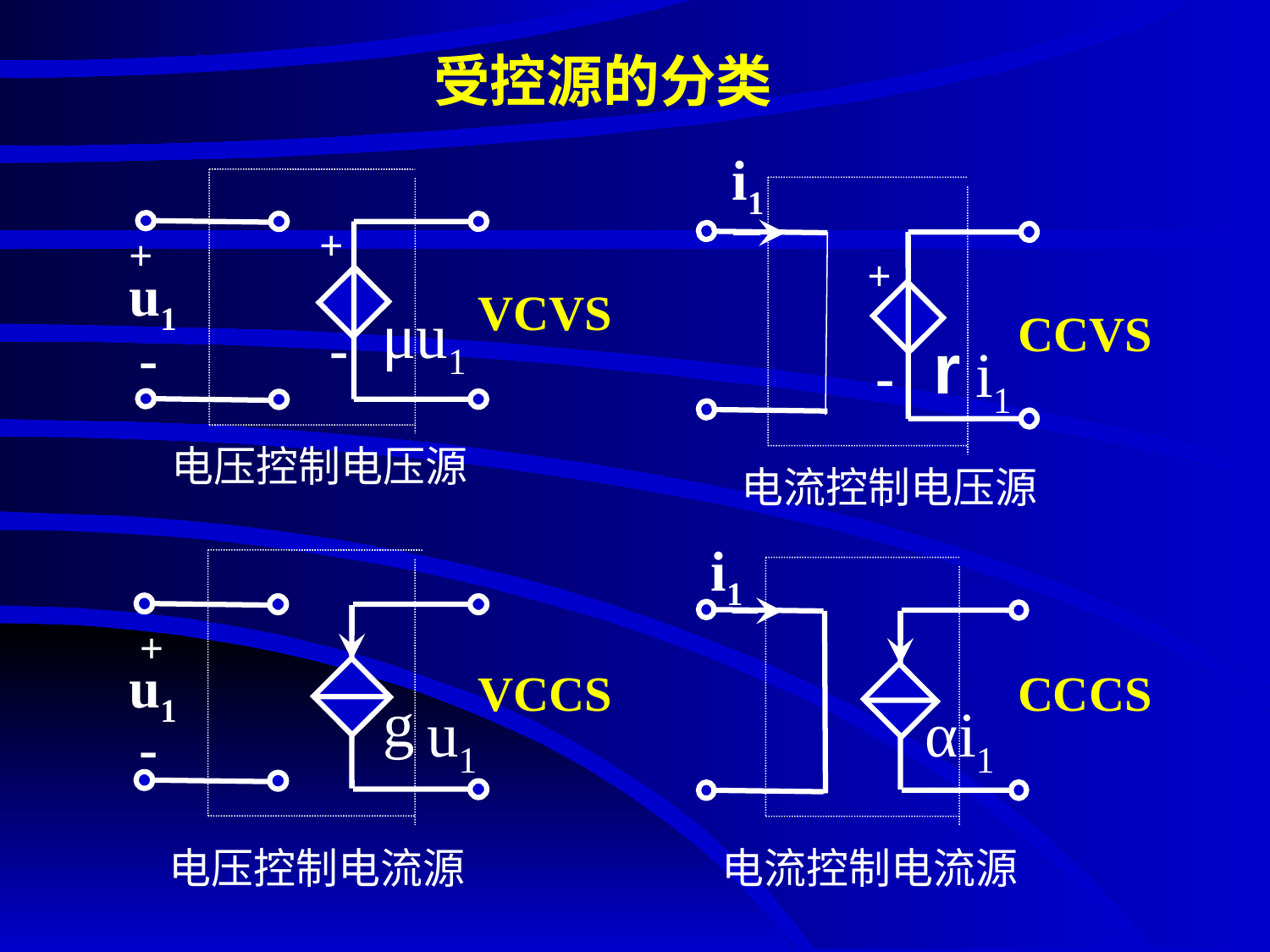

# 受控源的分类
i1

+

CCVS
r
i1
-

 电流控制电压源

+

+
u1
VCVS

μu1
-
-

电压控制电压源
i1

CCCS

αi1

电流控制电流源

+

u1

-

g
u1
  电压控制电流源
VCCS